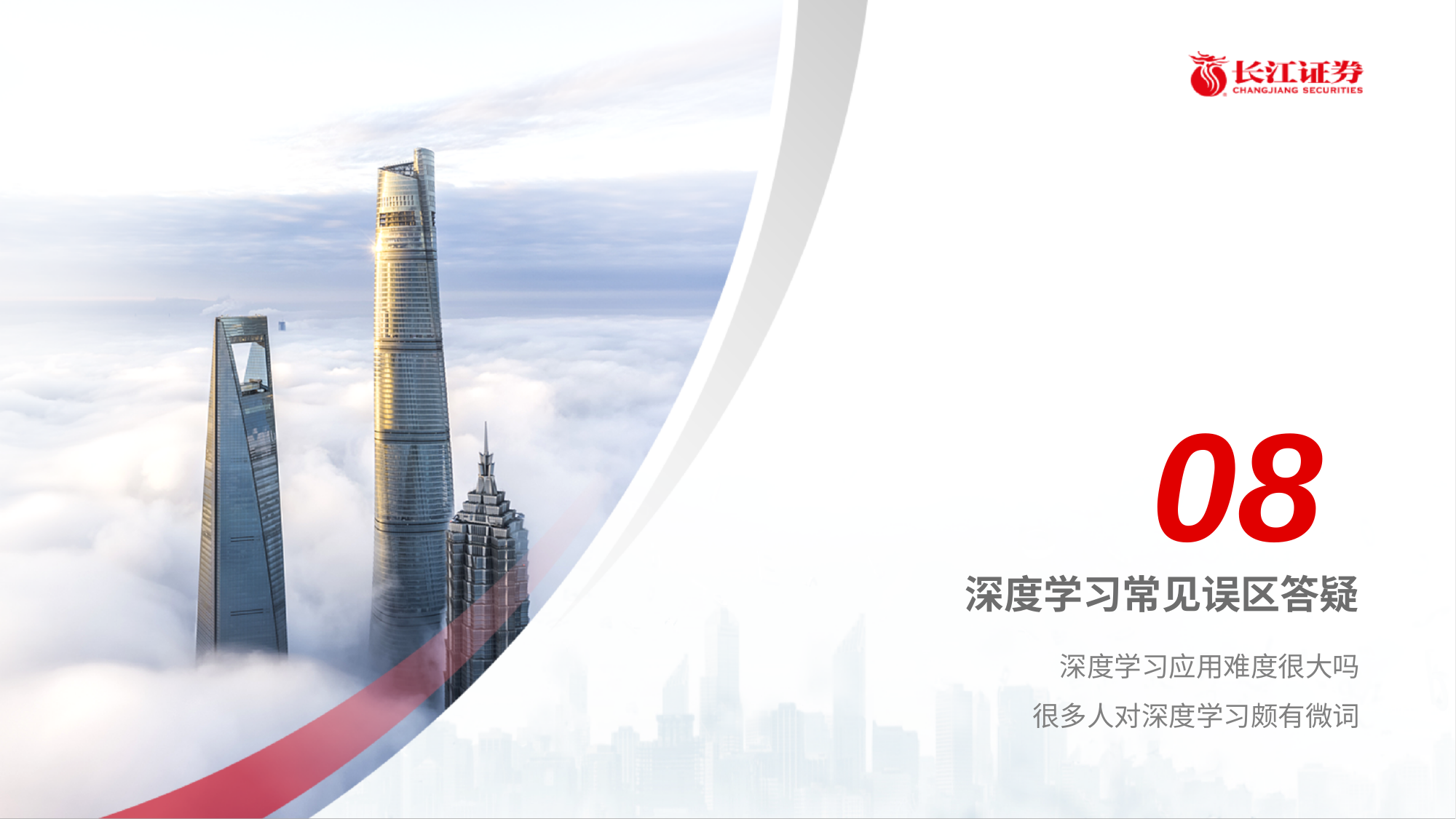

08
深度学习常见误区答疑
深度学习应用难度很大吗
很多人对深度学习颇有微词